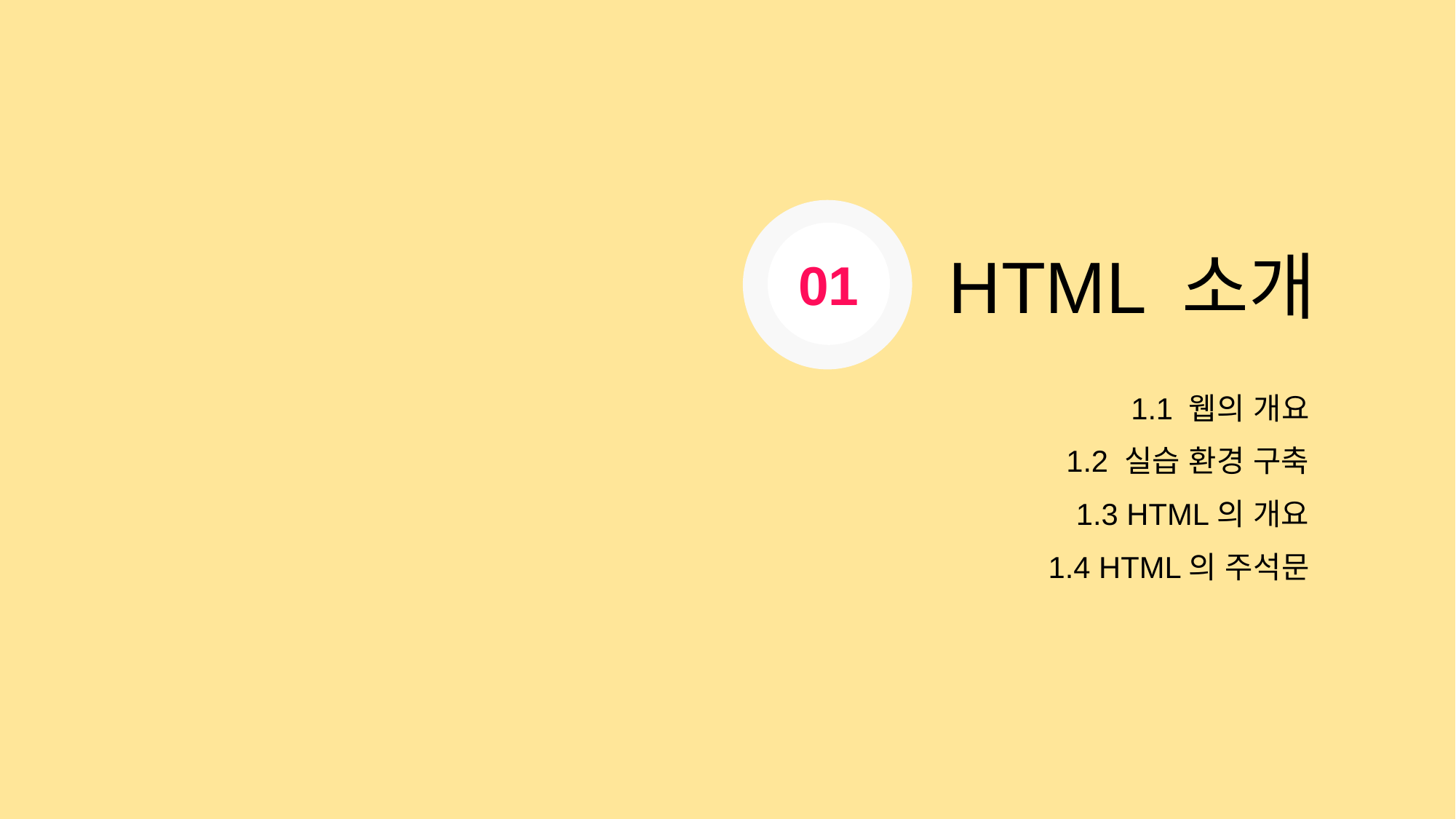

01
HTML 소개
1.1 웹의 개요
1.2 실습 환경 구축
1.3 HTML의 개요
1.4 HTML의 주석문